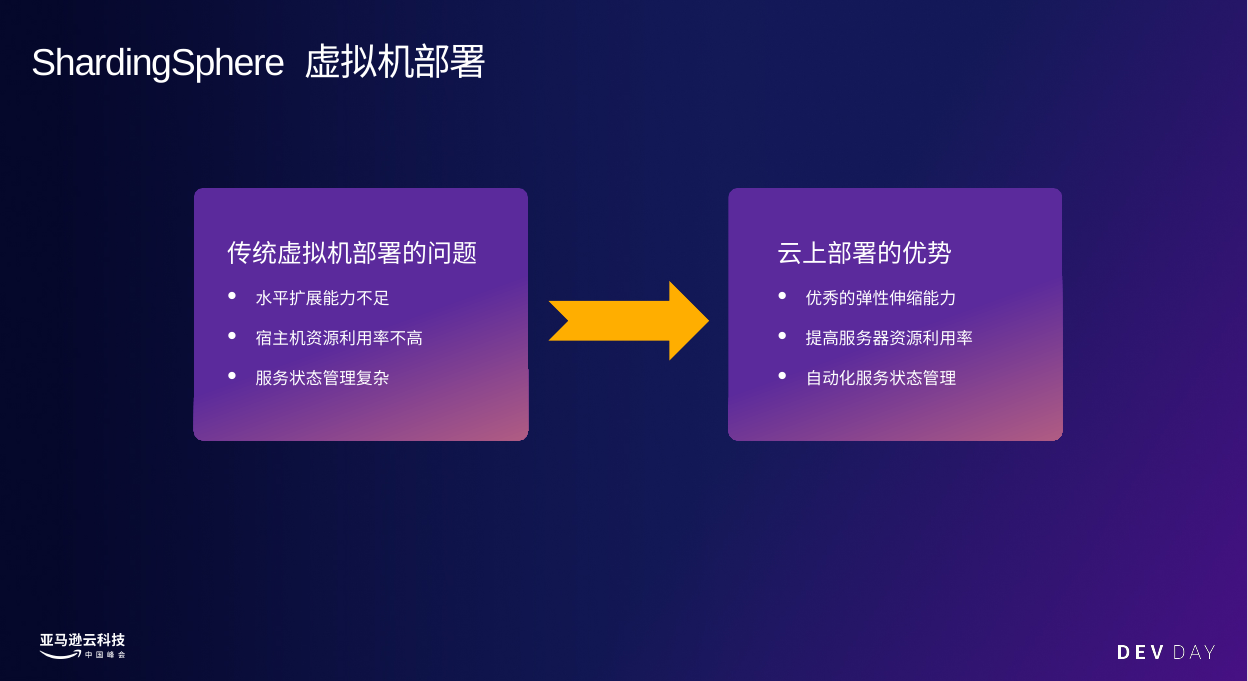

# ShardingSphere 虚拟机部署

传统虚拟机部署的问题
水平扩展能力不足
宿主机资源利用率不高
服务状态管理复杂

云上部署的优势
优秀的弹性伸缩能力
提高服务器资源利用率
自动化服务状态管理